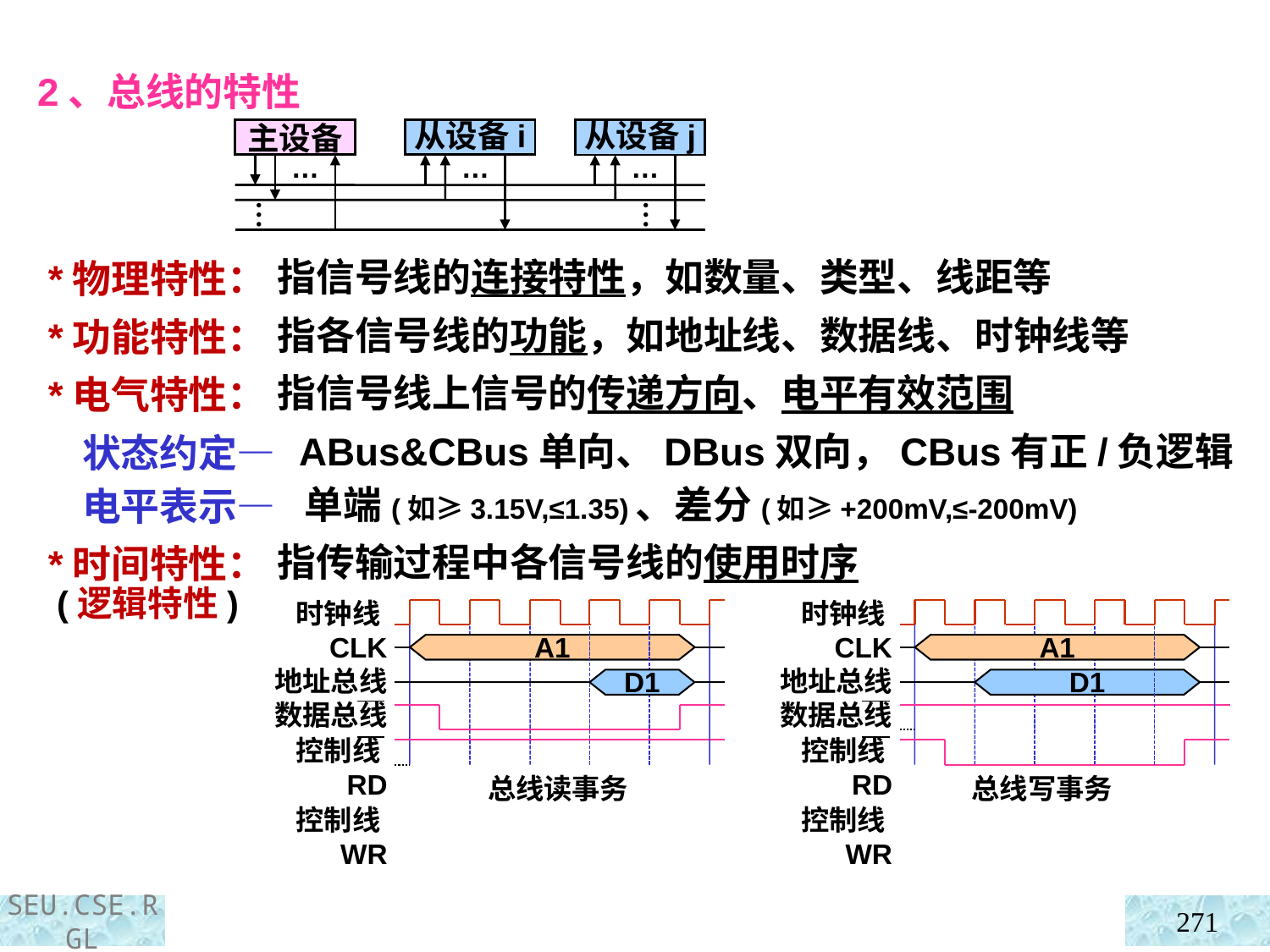

2、总线的特性

 *物理特性：
 *功能特性：
 *电气特性：
    状态约定—
    电平表示—
 *时间特性：
  (逻辑特性)
主设备
从设备i
从设备j
…
…
…
…
…
指信号线的连接特性，如数量、类型、线距等
指各信号线的功能，如地址线、数据线、时钟线等
指信号线上信号的传递方向、电平有效范围
  ABus&CBus单向、DBus双向，CBus有正/负逻辑
  单端(如≥3.15V,≤1.35)、差分(如≥+200mV,≤-200mV)
指传输过程中各信号线的使用时序
时钟线CLK
地址总线
数据总线
控制线RD
控制线WR
时钟线CLK
地址总线
数据总线
控制线RD
控制线WR
A1
A1
D1
D1
总线读事务
总线写事务
271